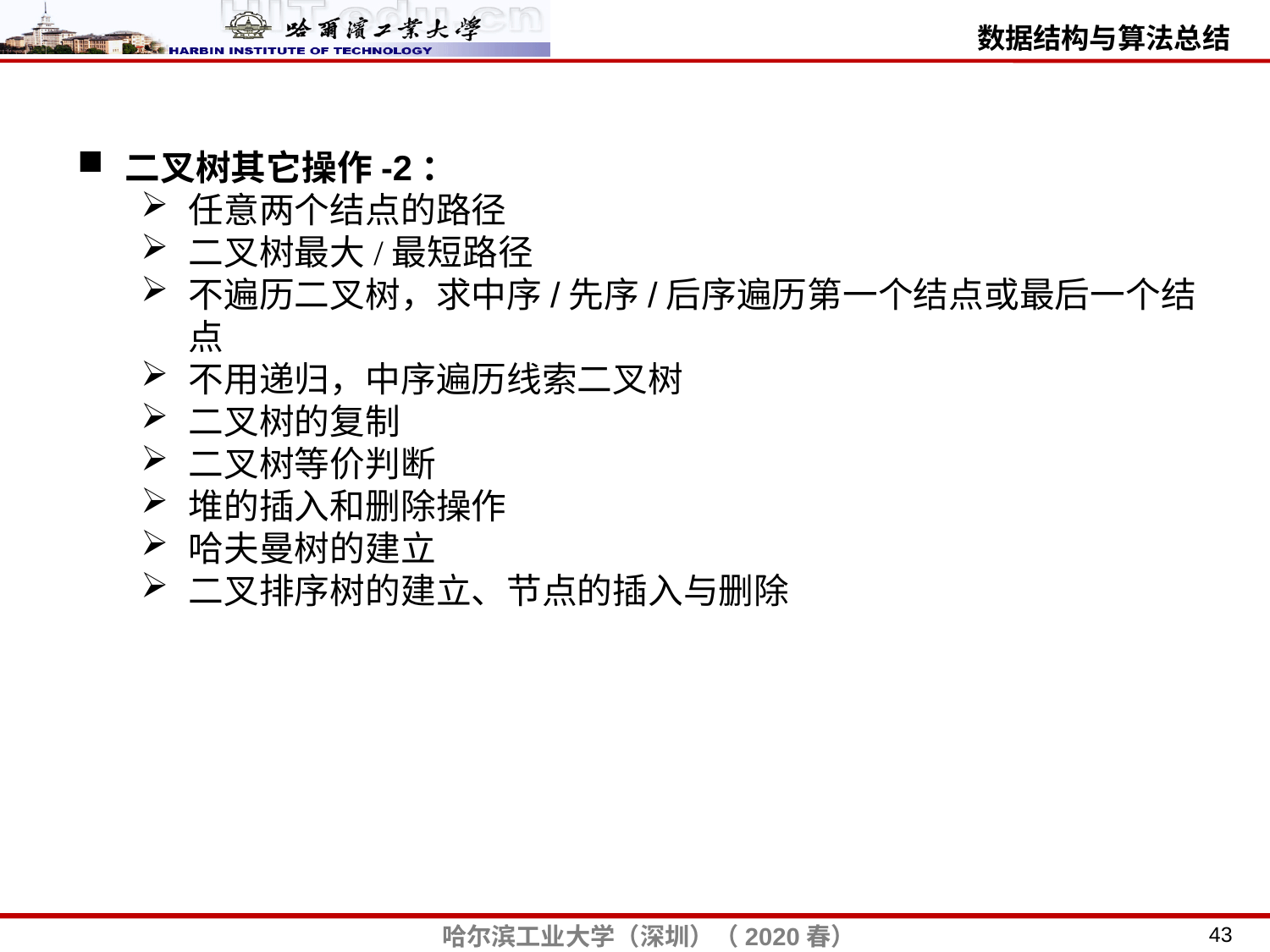

二叉树其它操作-2：
任意两个结点的路径
二叉树最大/最短路径
不遍历二叉树，求中序/先序/后序遍历第一个结点或最后一个结点
不用递归，中序遍历线索二叉树
二叉树的复制
二叉树等价判断
堆的插入和删除操作
哈夫曼树的建立
二叉排序树的建立、节点的插入与删除